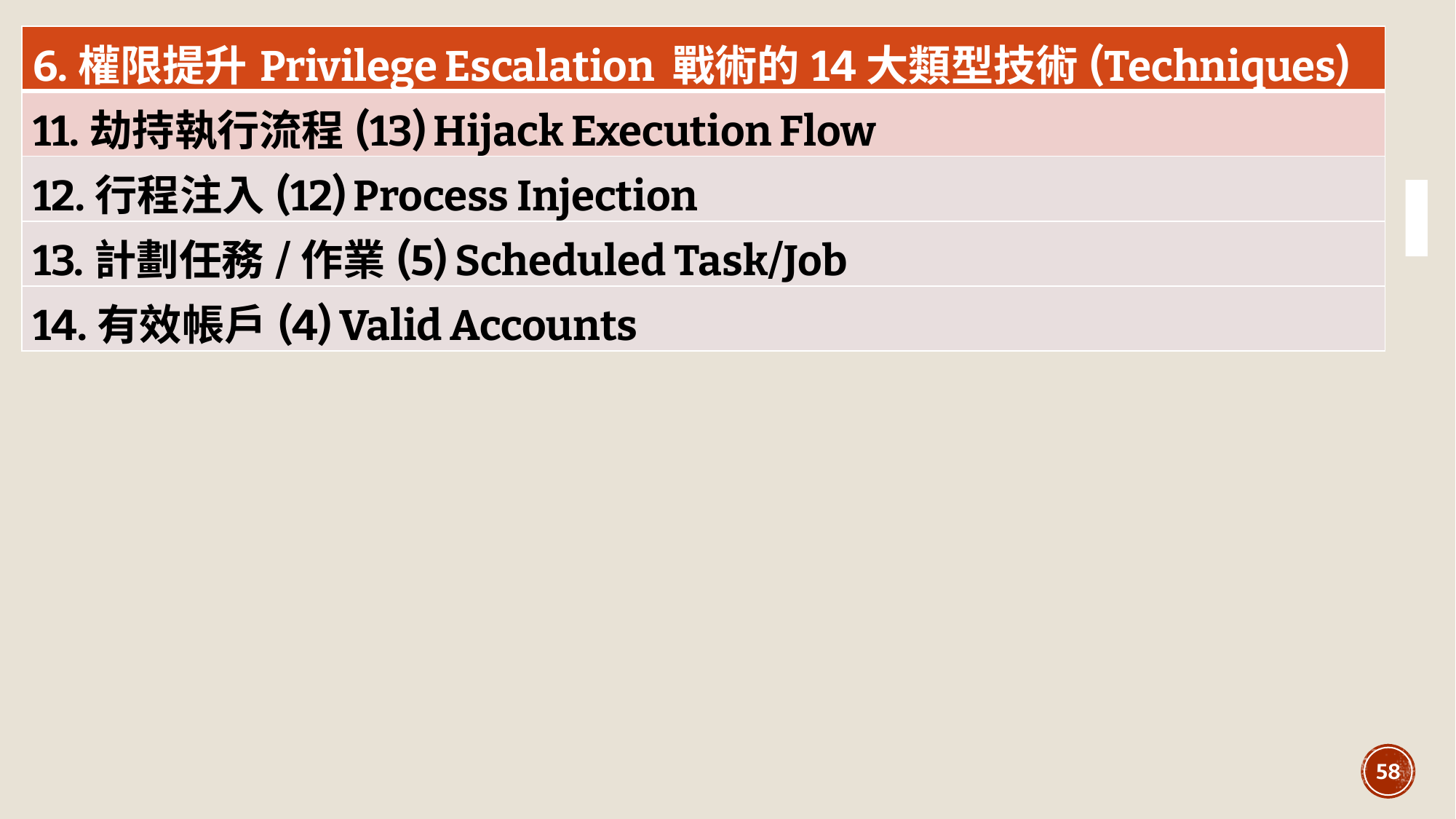

| 6.權限提升Privilege Escalation 戰術的14大類型技術(Techniques) |
| --- |
| 11.劫持執行流程(13) Hijack Execution Flow |
| 12.行程注入(12) Process Injection |
| 13.計劃任務/作業(5) Scheduled Task/Job |
| 14.有效帳戶(4) Valid Accounts |

58